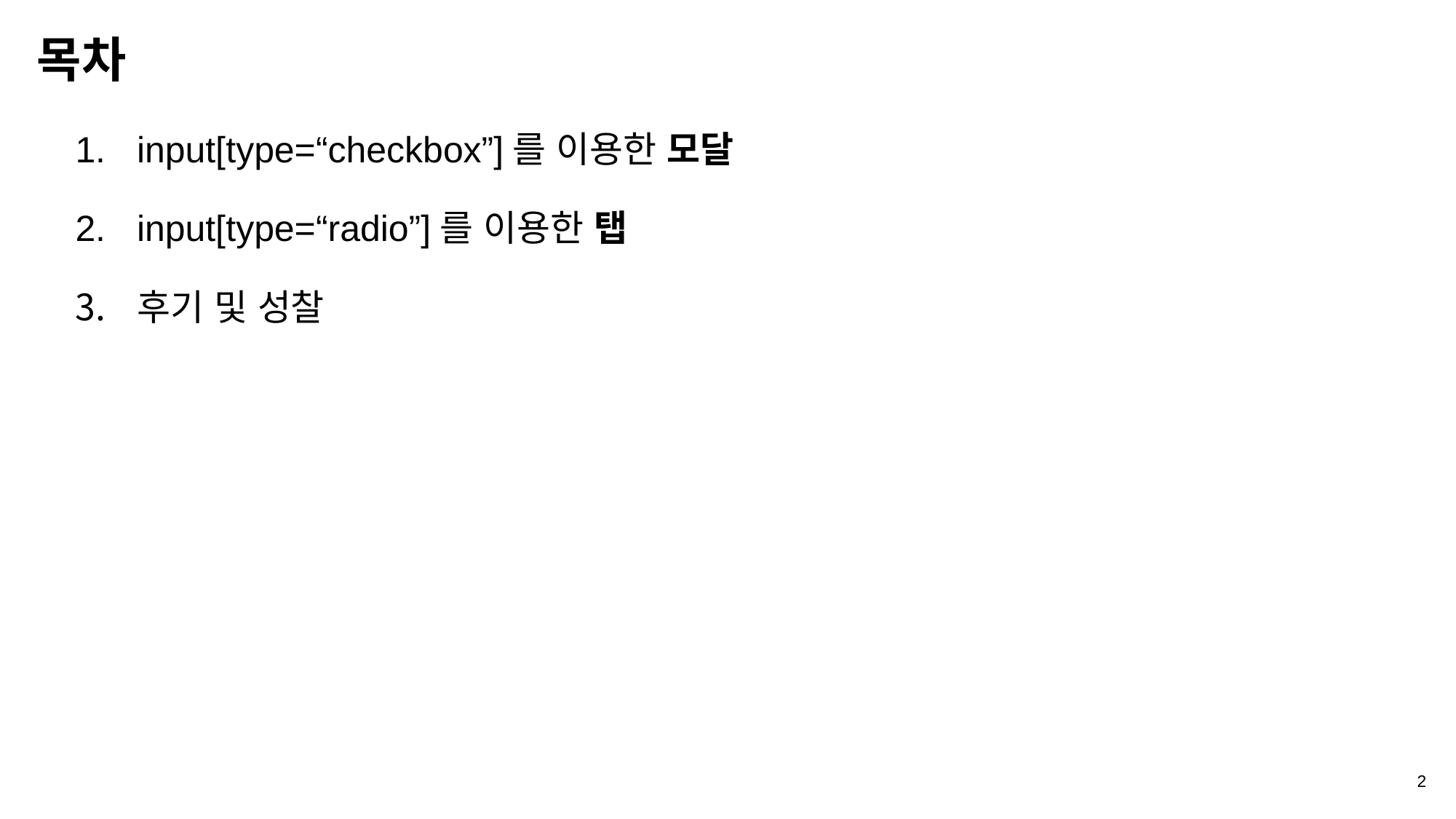

# 목차
input[type=“checkbox”]를 이용한 모달

input[type=“radio”]를 이용한 탭

후기 및 성찰
2